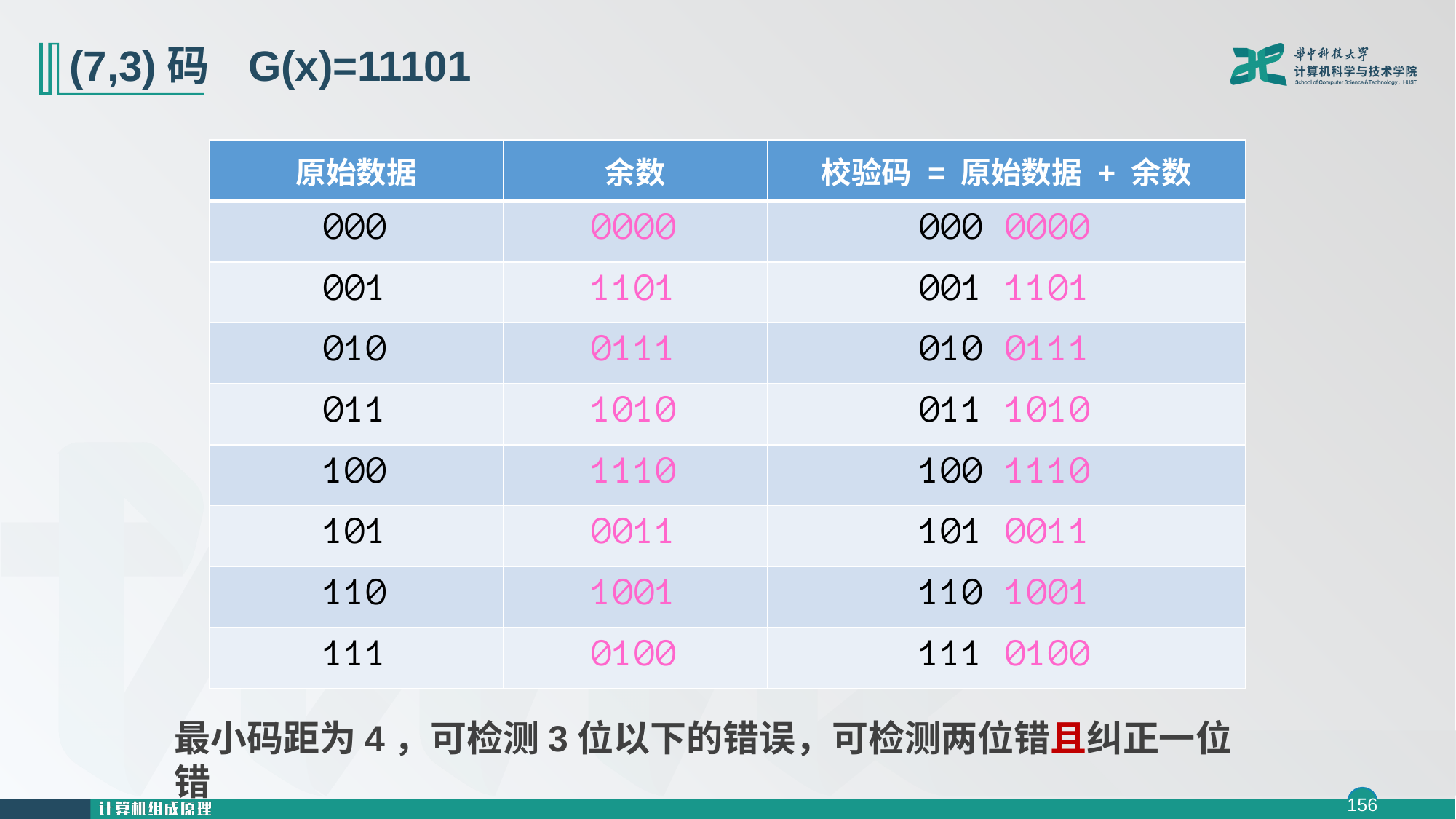

# (7,3)码   G(x)=11101
| 原始数据 | 余数 | 校验码 = 原始数据 + 余数 |
| --- | --- | --- |
| 000 | 0000 | 000 0000 |
| 001 | 1101 | 001 1101 |
| 010 | 0111 | 010 0111 |
| 011 | 1010 | 011 1010 |
| 100 | 1110 | 100 1110 |
| 101 | 0011 | 101 0011 |
| 110 | 1001 | 110 1001 |
| 111 | 0100 | 111 0100 |
最小码距为4，可检测3位以下的错误，可检测两位错且纠正一位错